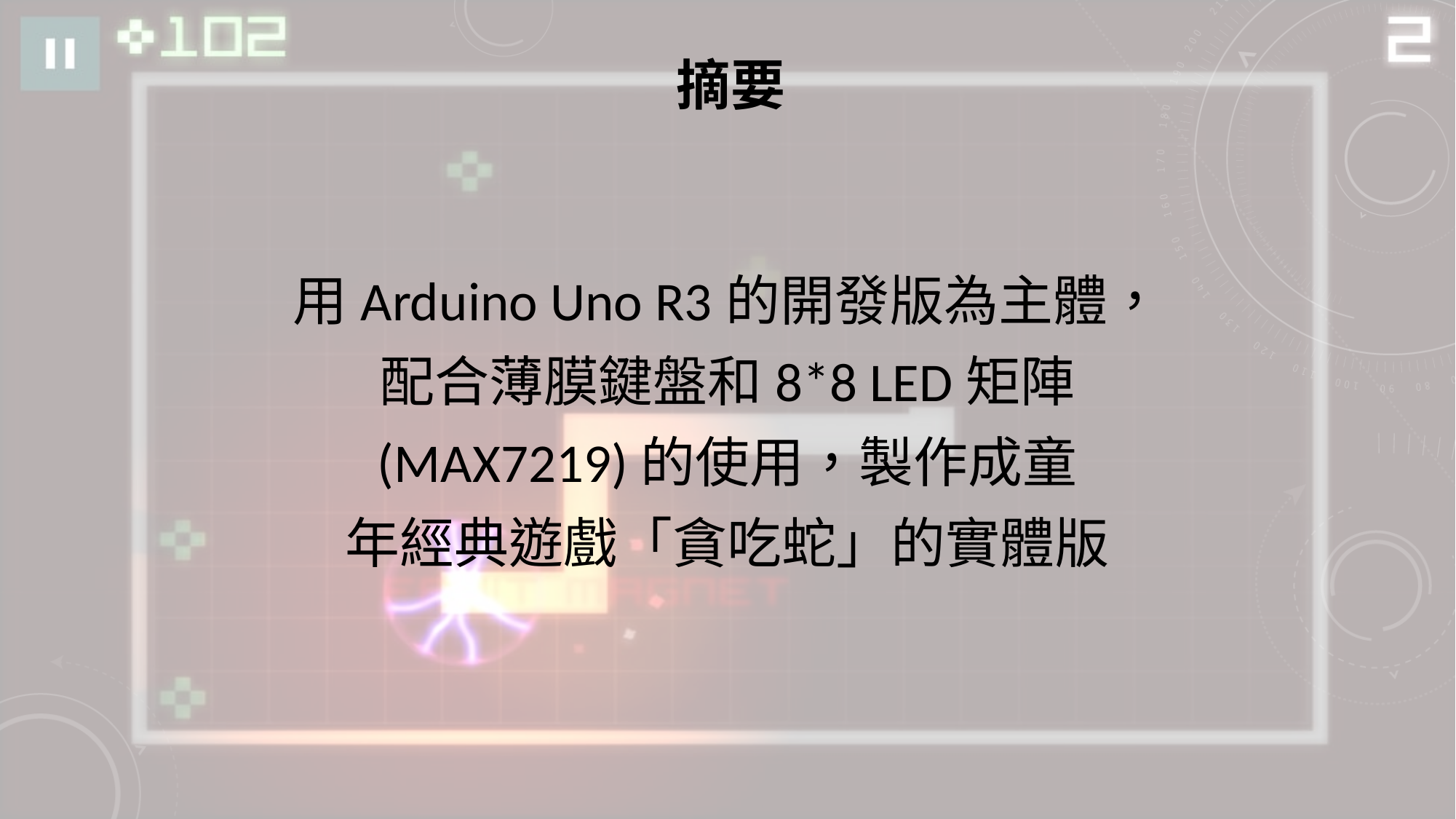

摘要
用Arduino Uno R3的開發版為主體，
配合薄膜鍵盤和8*8 LED矩陣
(MAX7219)的使用，製作成童
年經典遊戲「貪吃蛇」的實體版